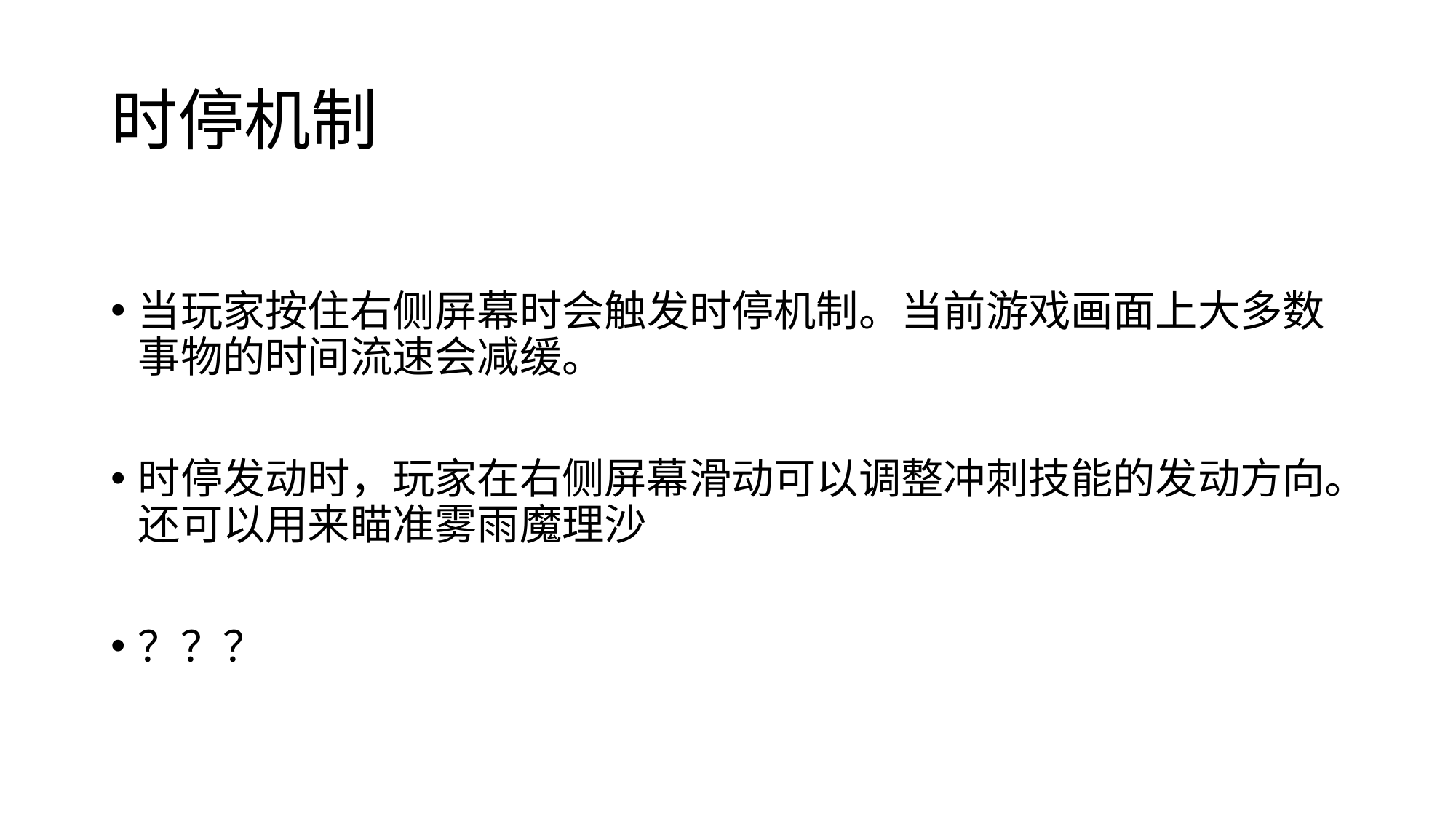

# 时停机制

当玩家按住右侧屏幕时会触发时停机制。当前游戏画面上大多数事物的时间流速会减缓。

时停发动时，玩家在右侧屏幕滑动可以调整冲刺技能的发动方向。还可以用来瞄准雾雨魔理沙

？？？